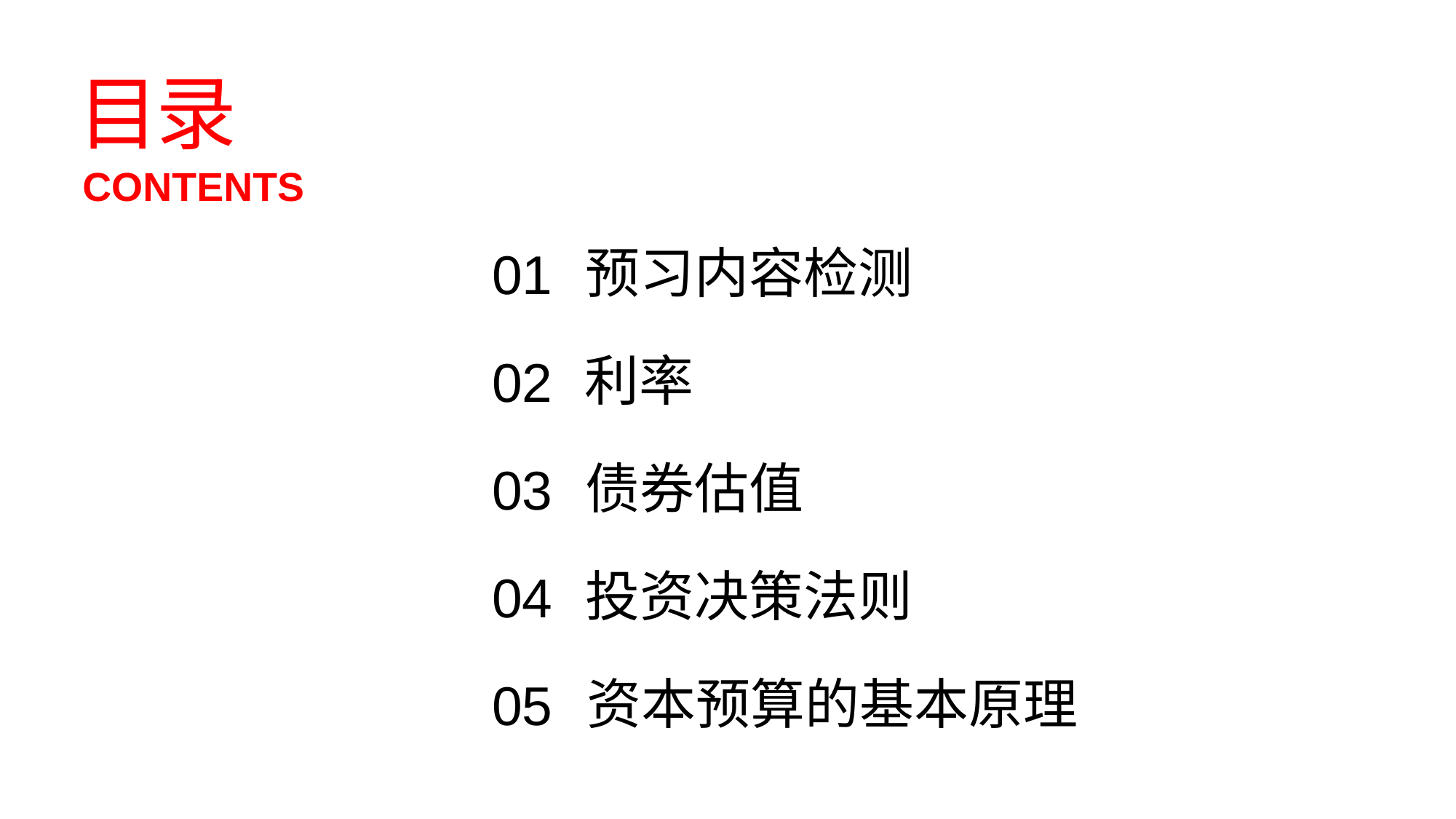

目录
CONTENTS
预习内容检测
01
利率
02
债券估值
03
投资决策法则
04
资本预算的基本原理
05